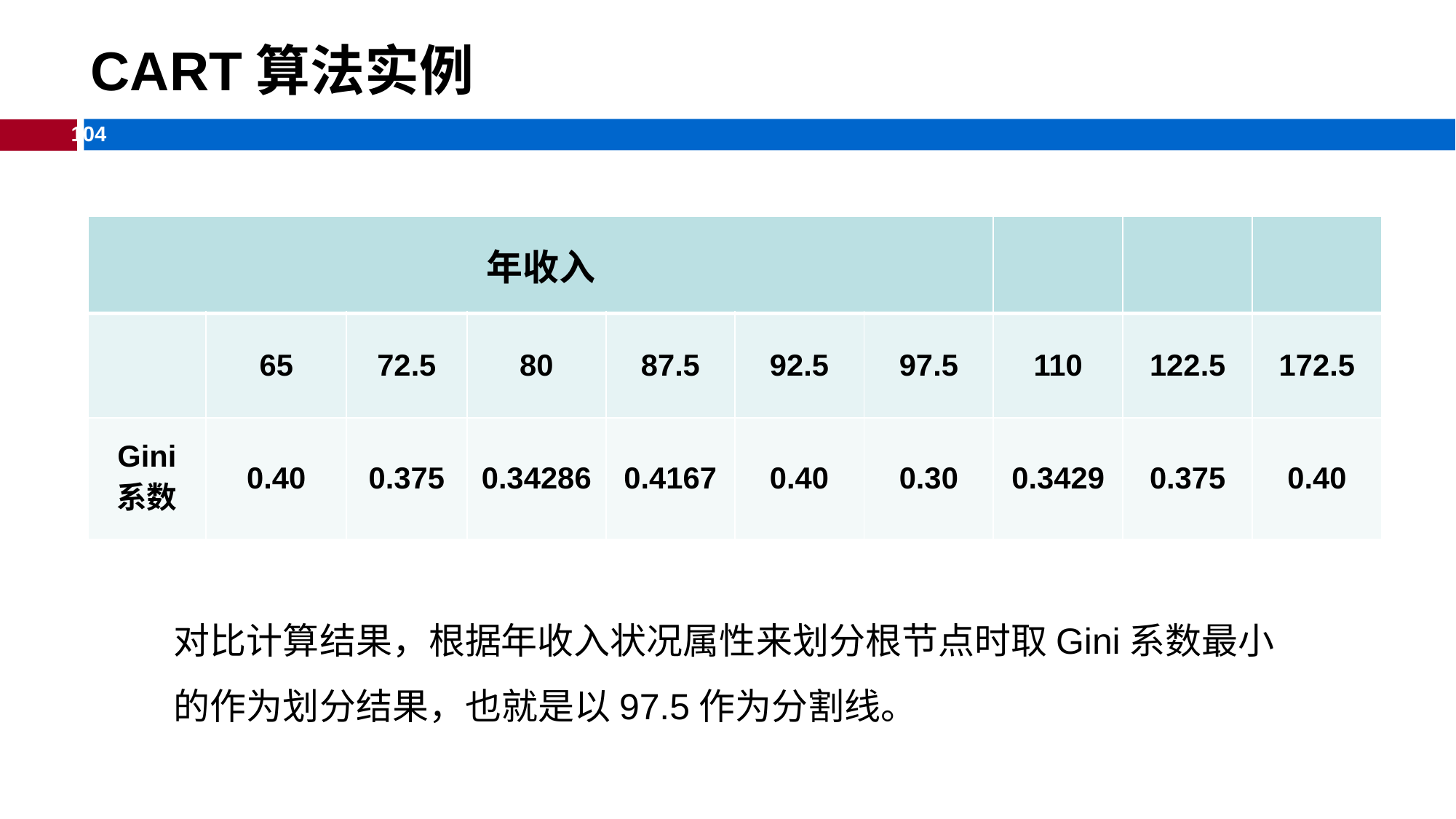

# CART算法实例
| 年收入 |  |  |  |  |  |  |  |  |  |
| --- | --- | --- | --- | --- | --- | --- | --- | --- | --- |
|  | 65 | 72.5 | 80 | 87.5 | 92.5 | 97.5 | 110 | 122.5 | 172.5 |
| Gini 系数 | 0.40 | 0.375 | 0.34286 | 0.4167 | 0.40 | 0.30 | 0.3429 | 0.375 | 0.40 |
对比计算结果，根据年收入状况属性来划分根节点时取Gini系数最小的作为划分结果，也就是以97.5作为分割线。